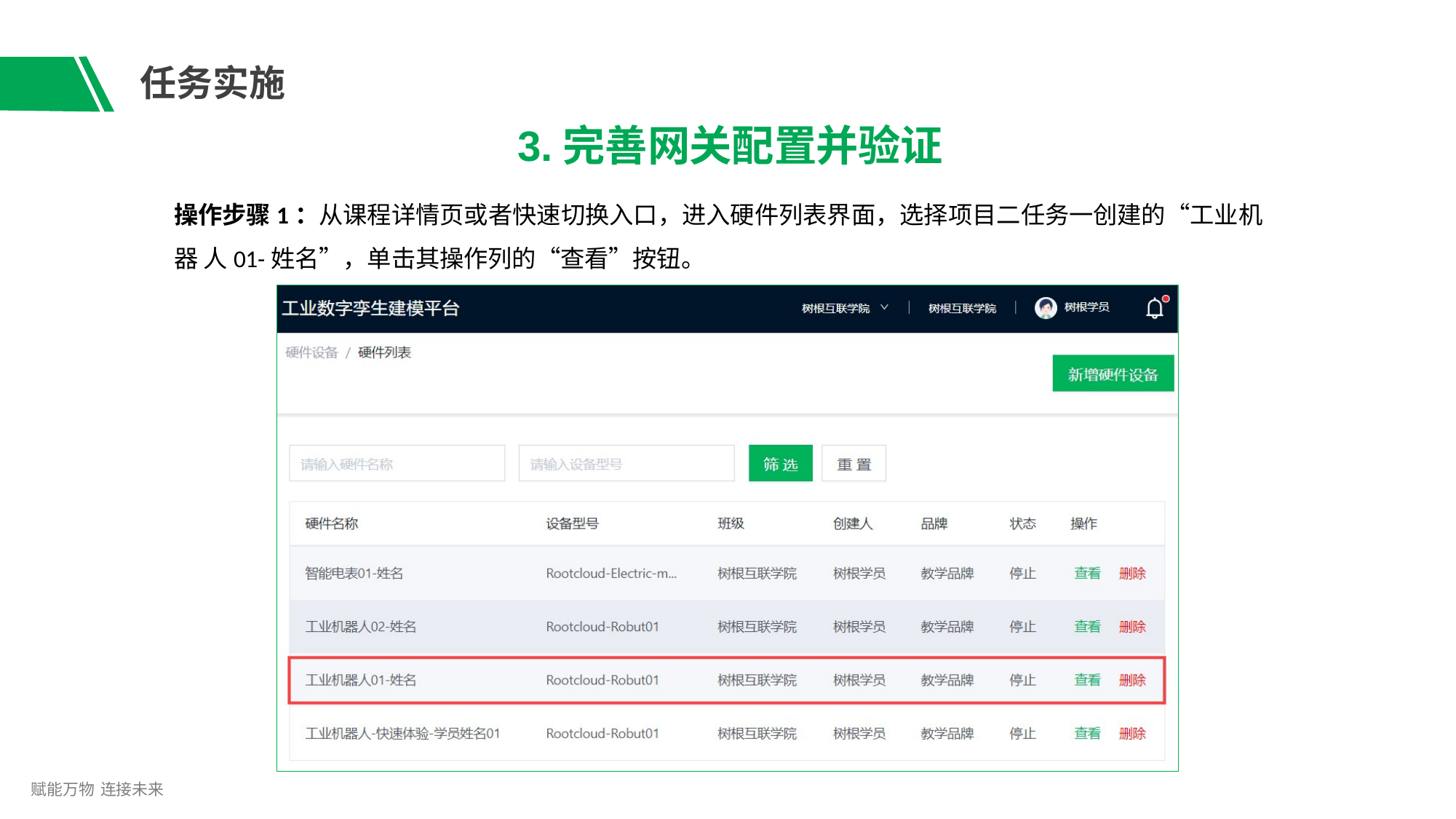

# 任务实施
3.完善网关配置并验证
操作步骤1：从课程详情页或者快速切换入口，进入硬件列表界面，选择项目二任务一创建的“工业机器 人01-姓名”，单击其操作列的“查看”按钮。

赋能万物 连接未来